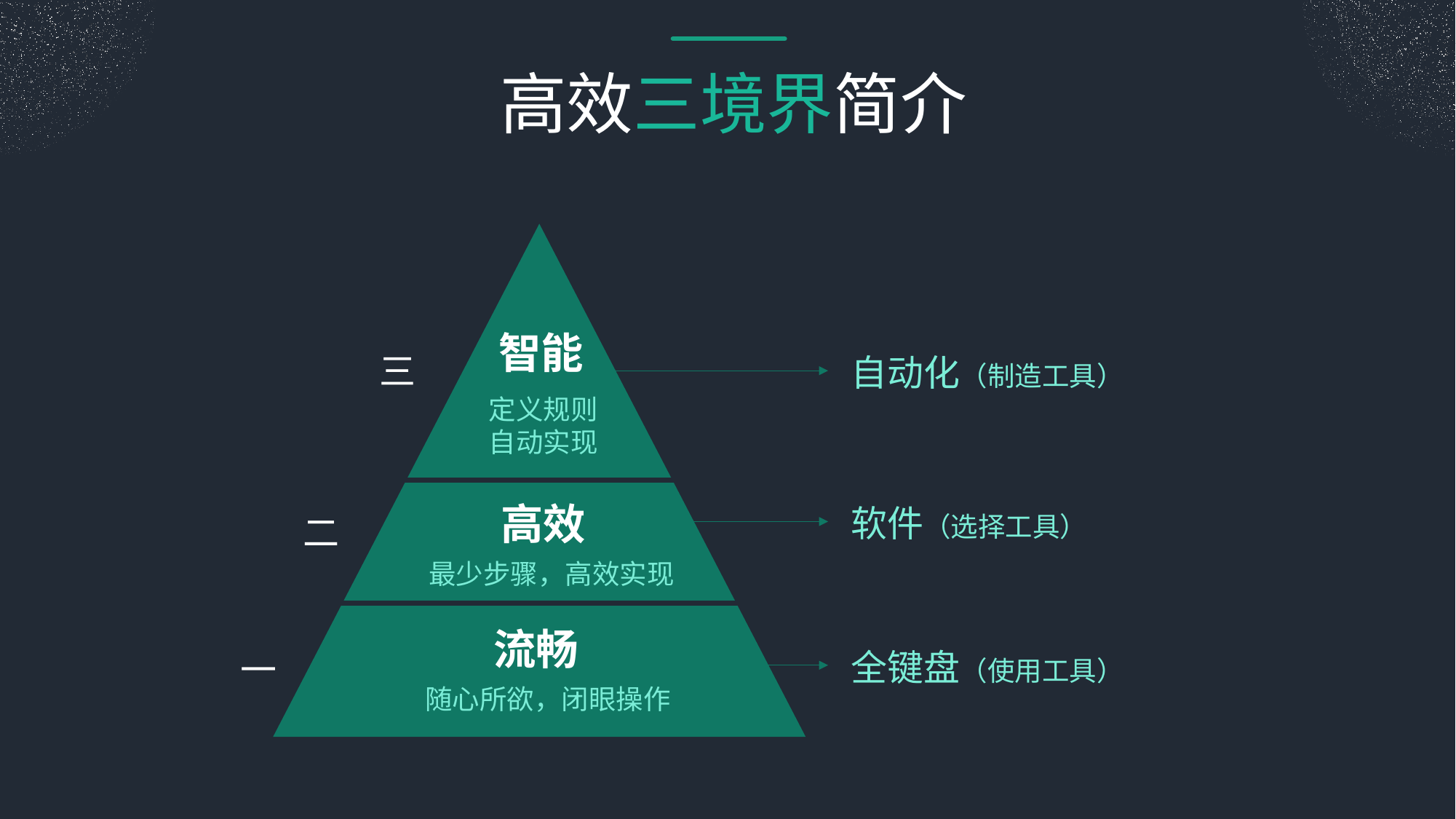

高效三境界简介

智能
三
自动化（制造工具）
定义规则
自动实现
高效
软件（选择工具）
二
最少步骤，高效实现
流畅
全键盘（使用工具）
一
随心所欲，闭眼操作